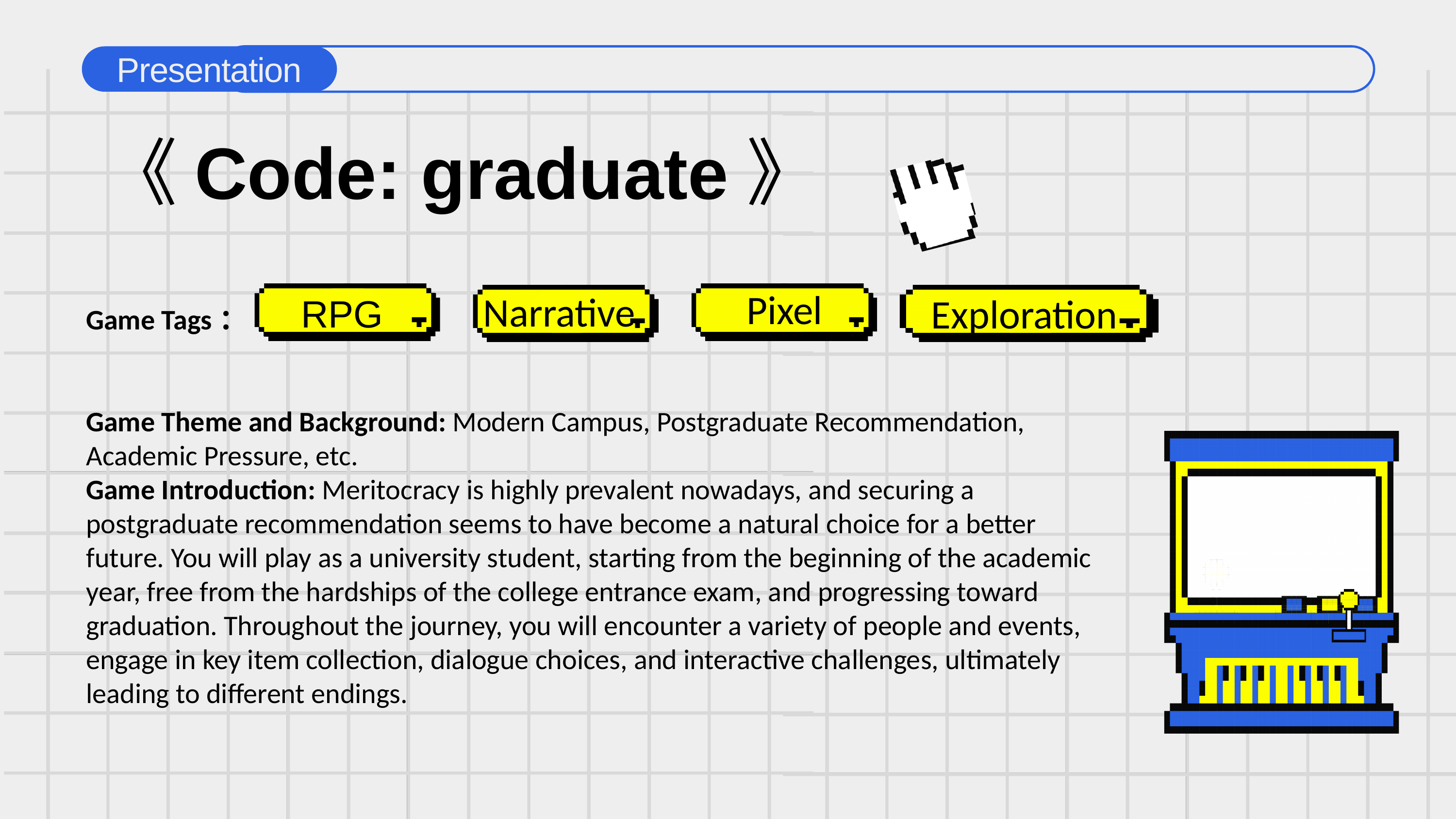

Presentation
工作亮点

《Code: graduate》
Game Tags：

Game Theme and Background: Modern Campus, Postgraduate Recommendation, Academic Pressure, etc.
Game Introduction: Meritocracy is highly prevalent nowadays, and securing a postgraduate recommendation seems to have become a natural choice for a better future. You will play as a university student, starting from the beginning of the academic year, free from the hardships of the college entrance exam, and progressing toward graduation. Throughout the journey, you will encounter a variety of people and events, engage in key item collection, dialogue choices, and interactive challenges, ultimately leading to different endings.

Pixel
Narrative

RPG

Exploration